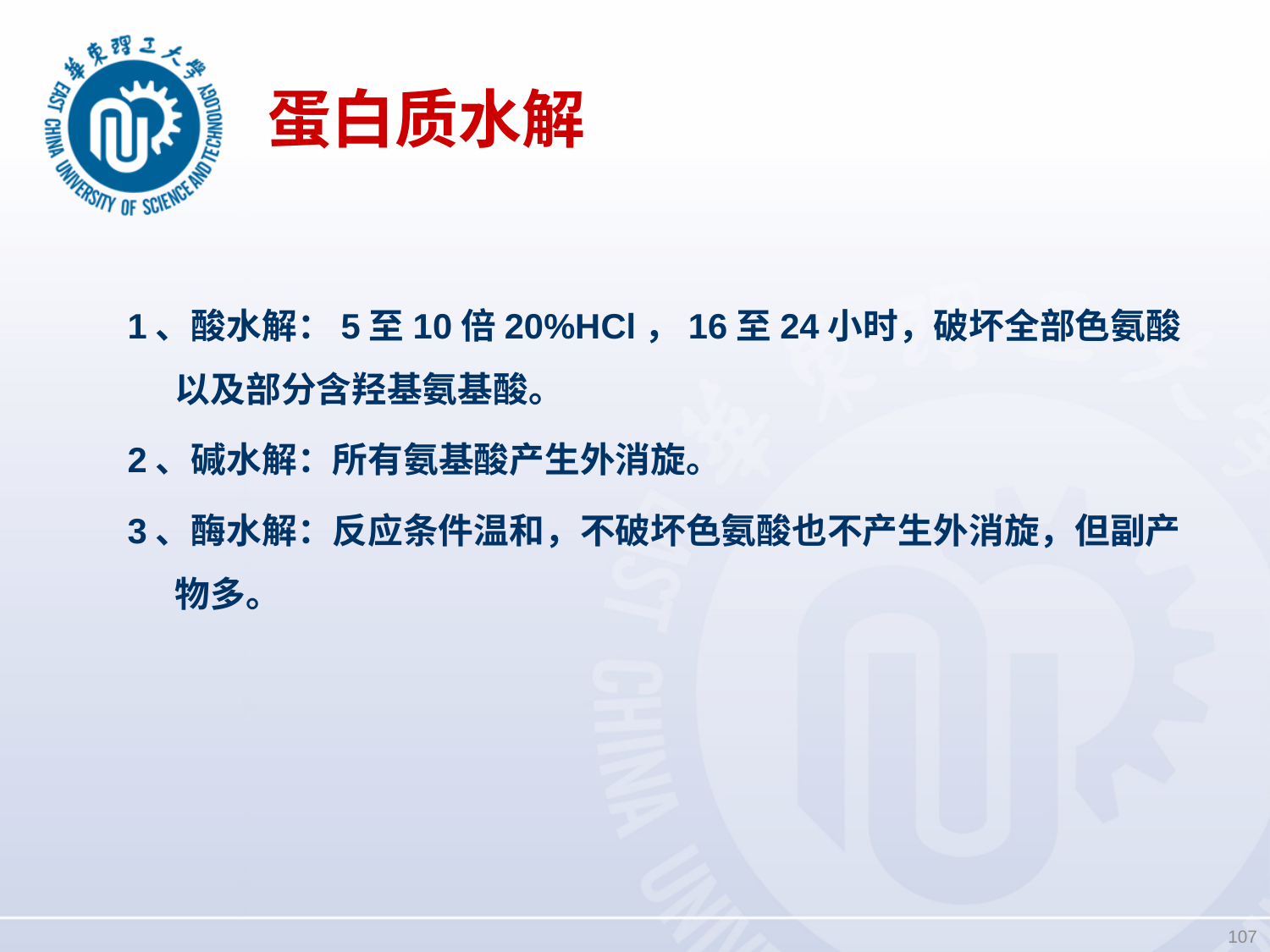

# 蛋白质水解
1、酸水解：5至10倍20%HCl，16至24小时，破坏全部色氨酸以及部分含羟基氨基酸。
2、碱水解：所有氨基酸产生外消旋。
3、酶水解：反应条件温和，不破坏色氨酸也不产生外消旋，但副产物多。
107